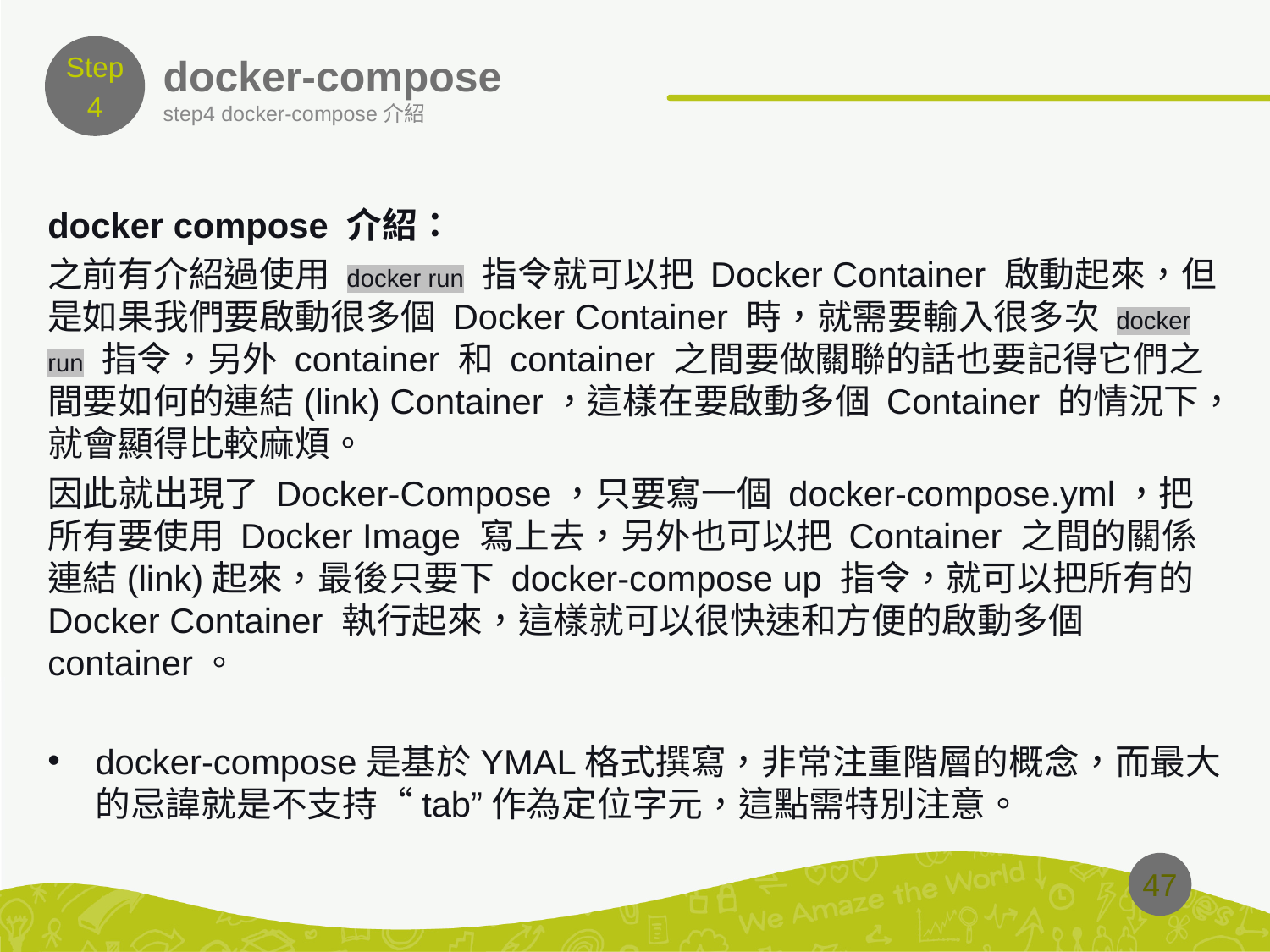

Step
4
# docker-compose
step4 docker-compose介紹
docker compose 介紹：
之前有介紹過使用 docker run 指令就可以把 Docker Container 啟動起來，但是如果我們要啟動很多個 Docker Container 時，就需要輸入很多次 docker run 指令，另外 container 和 container 之間要做關聯的話也要記得它們之間要如何的連結(link) Container，這樣在要啟動多個 Container 的情況下，就會顯得比較麻煩。
因此就出現了 Docker-Compose，只要寫一個 docker-compose.yml，把所有要使用 Docker Image 寫上去，另外也可以把 Container 之間的關係連結(link)起來，最後只要下 docker-compose up 指令，就可以把所有的 Docker Container 執行起來，這樣就可以很快速和方便的啟動多個 container。

docker-compose是基於YMAL格式撰寫，非常注重階層的概念，而最大的忌諱就是不支持“tab”作為定位字元，這點需特別注意。

47